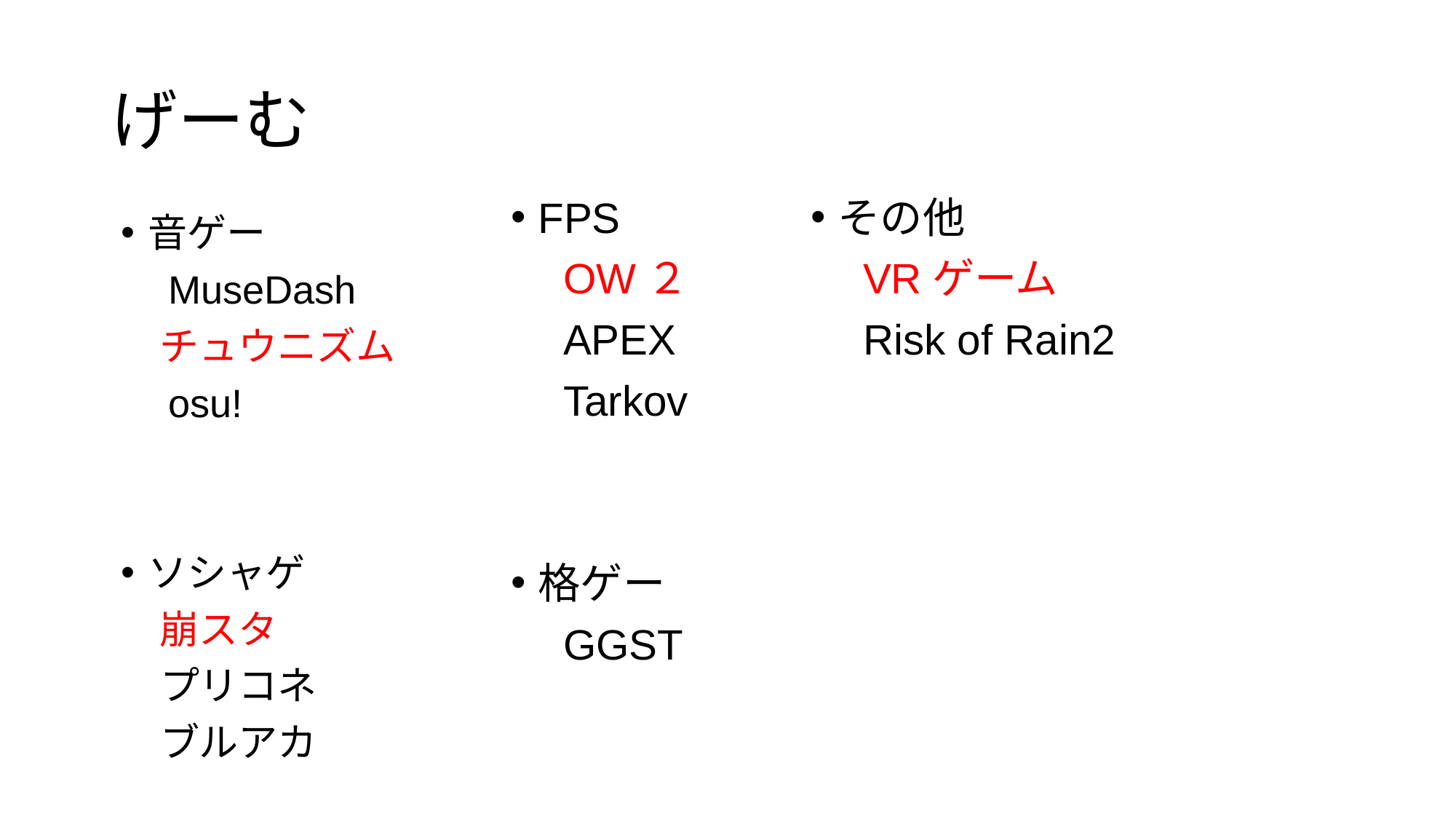

# げーむ

その他
　VRゲーム
　Risk of Rain2

FPS
　OW２
　APEX
　Tarkov

格ゲー
　GGST

音ゲー
　MuseDash
　チュウニズム
　osu!

ソシャゲ
　崩スタ
　プリコネ
　ブルアカ